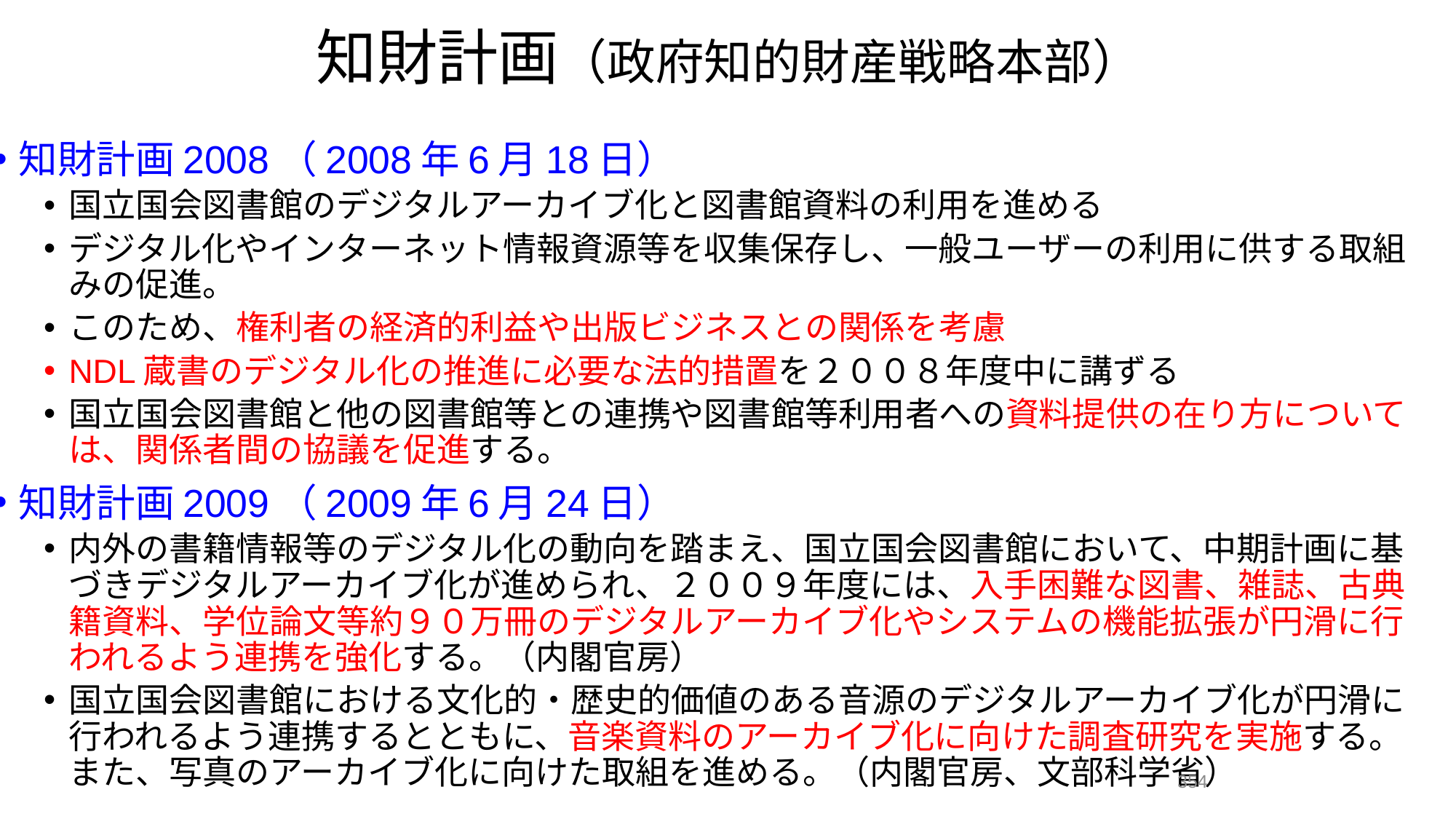

# 知財計画（政府知的財産戦略本部）
知財計画2008（2008年6月18日）
国立国会図書館のデジタルアーカイブ化と図書館資料の利用を進める
デジタル化やインターネット情報資源等を収集保存し、一般ユーザーの利用に供する取組みの促進。
このため、権利者の経済的利益や出版ビジネスとの関係を考慮
NDL蔵書のデジタル化の推進に必要な法的措置を２００８年度中に講ずる
国立国会図書館と他の図書館等との連携や図書館等利用者への資料提供の在り方については、関係者間の協議を促進する。
知財計画2009（2009年6月24日）
内外の書籍情報等のデジタル化の動向を踏まえ、国立国会図書館において、中期計画に基づきデジタルアーカイブ化が進められ、２００９年度には、入手困難な図書、雑誌、古典籍資料、学位論文等約９０万冊のデジタルアーカイブ化やシステムの機能拡張が円滑に行われるよう連携を強化する。（内閣官房）
国立国会図書館における文化的・歴史的価値のある音源のデジタルアーカイブ化が円滑に行われるよう連携するとともに、音楽資料のアーカイブ化に向けた調査研究を実施する。また、写真のアーカイブ化に向けた取組を進める。（内閣官房、文部科学省）
354